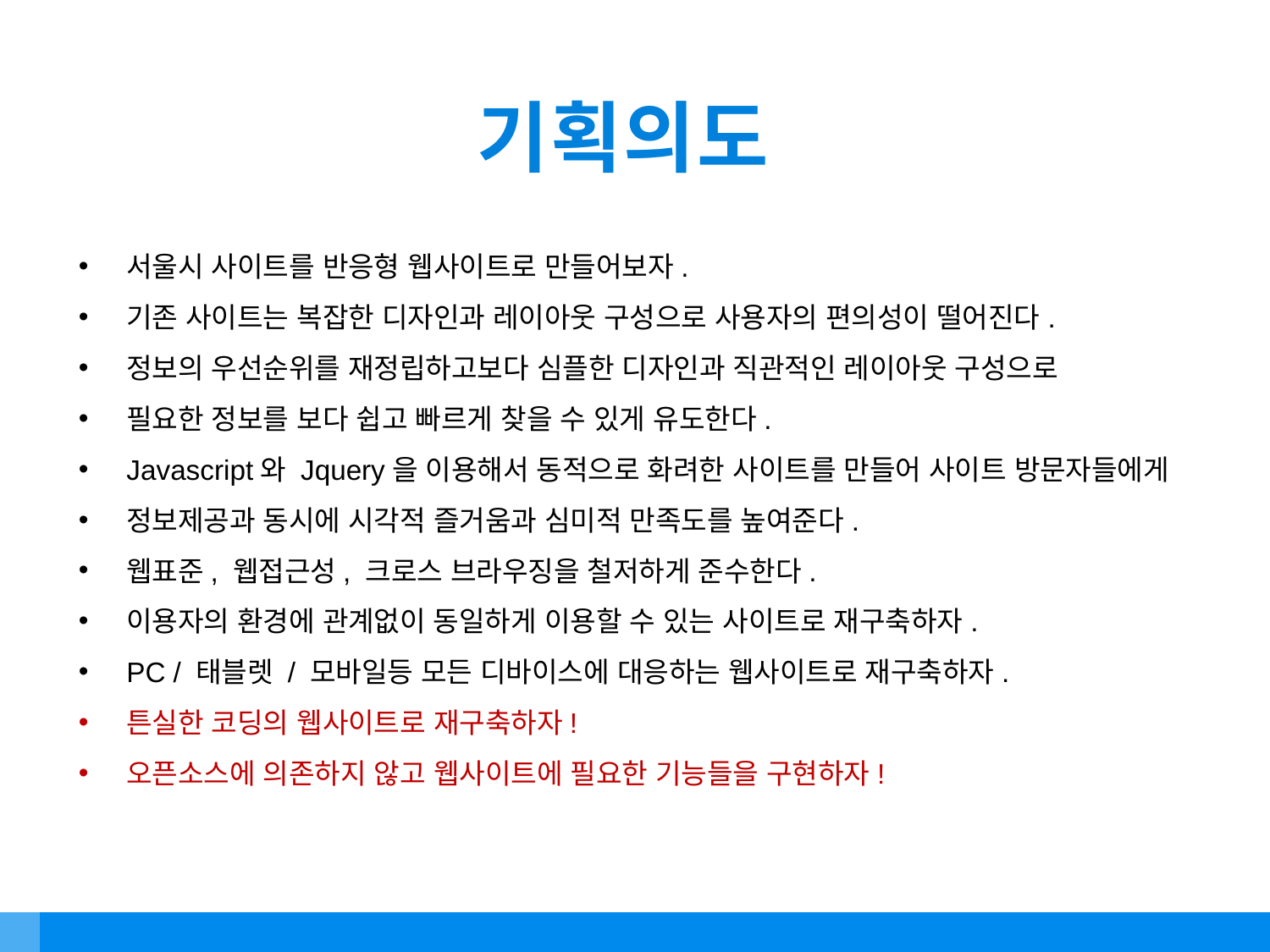

# 기획의도
서울시 사이트를 반응형 웹사이트로 만들어보자.
기존 사이트는 복잡한 디자인과 레이아웃 구성으로 사용자의 편의성이 떨어진다.
정보의 우선순위를 재정립하고보다 심플한 디자인과 직관적인 레이아웃 구성으로
필요한 정보를 보다 쉽고 빠르게 찾을 수 있게 유도한다.
Javascript와 Jquery을 이용해서 동적으로 화려한 사이트를 만들어 사이트 방문자들에게
정보제공과 동시에 시각적 즐거움과 심미적 만족도를 높여준다.
웹표준, 웹접근성, 크로스 브라우징을 철저하게 준수한다.
이용자의 환경에 관계없이 동일하게 이용할 수 있는 사이트로 재구축하자.
PC / 태블렛 / 모바일등 모든 디바이스에 대응하는 웹사이트로 재구축하자.
튼실한 코딩의 웹사이트로 재구축하자!
오픈소스에 의존하지 않고 웹사이트에 필요한 기능들을 구현하자!